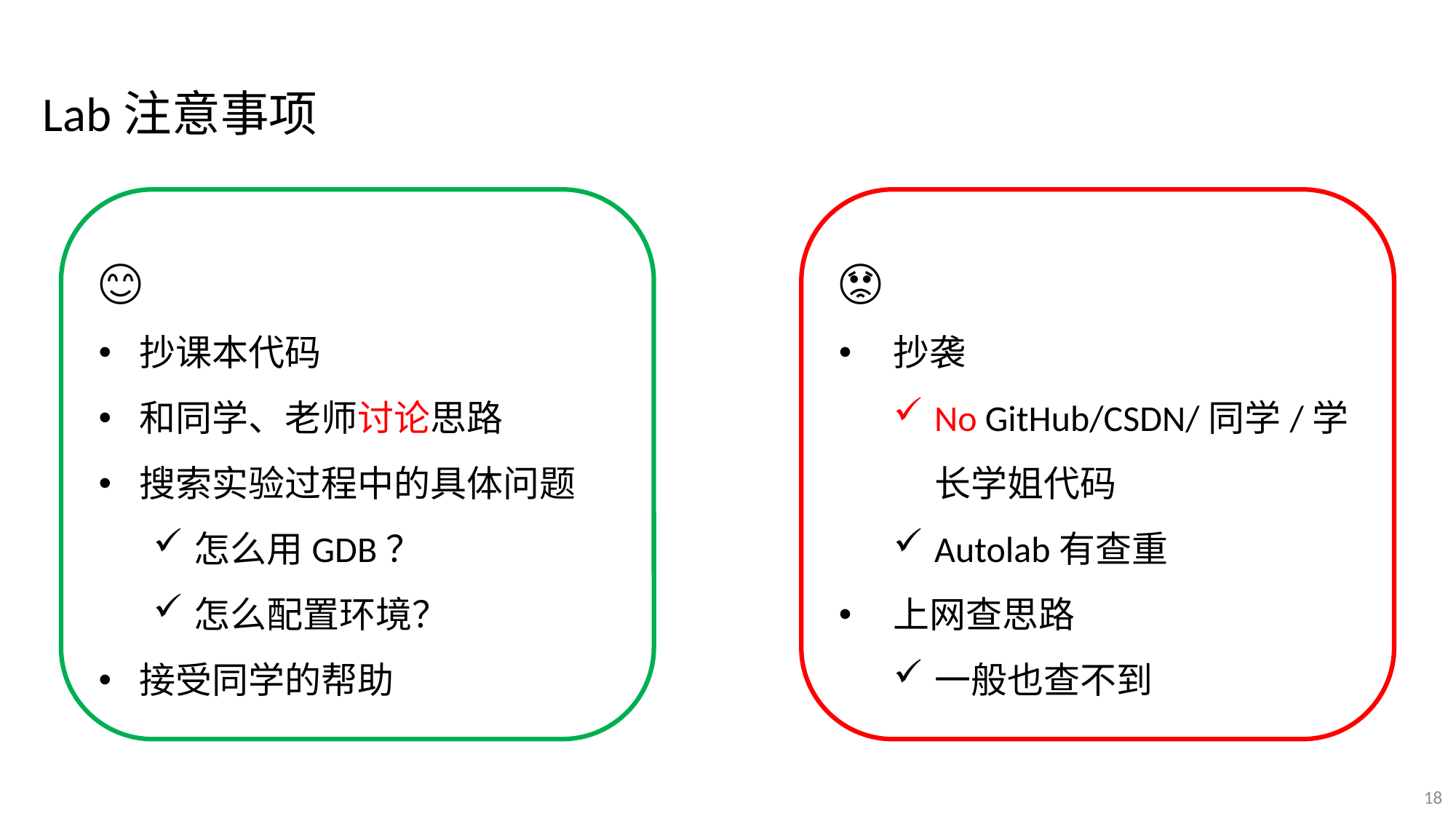

Lab注意事项

😡
抄袭
No GitHub/CSDN/同学/学长学姐代码
Autolab有查重
上网查思路
一般也查不到

😊
抄课本代码
和同学、老师讨论思路
搜索实验过程中的具体问题
怎么用GDB？
怎么配置环境？
接受同学的帮助

18